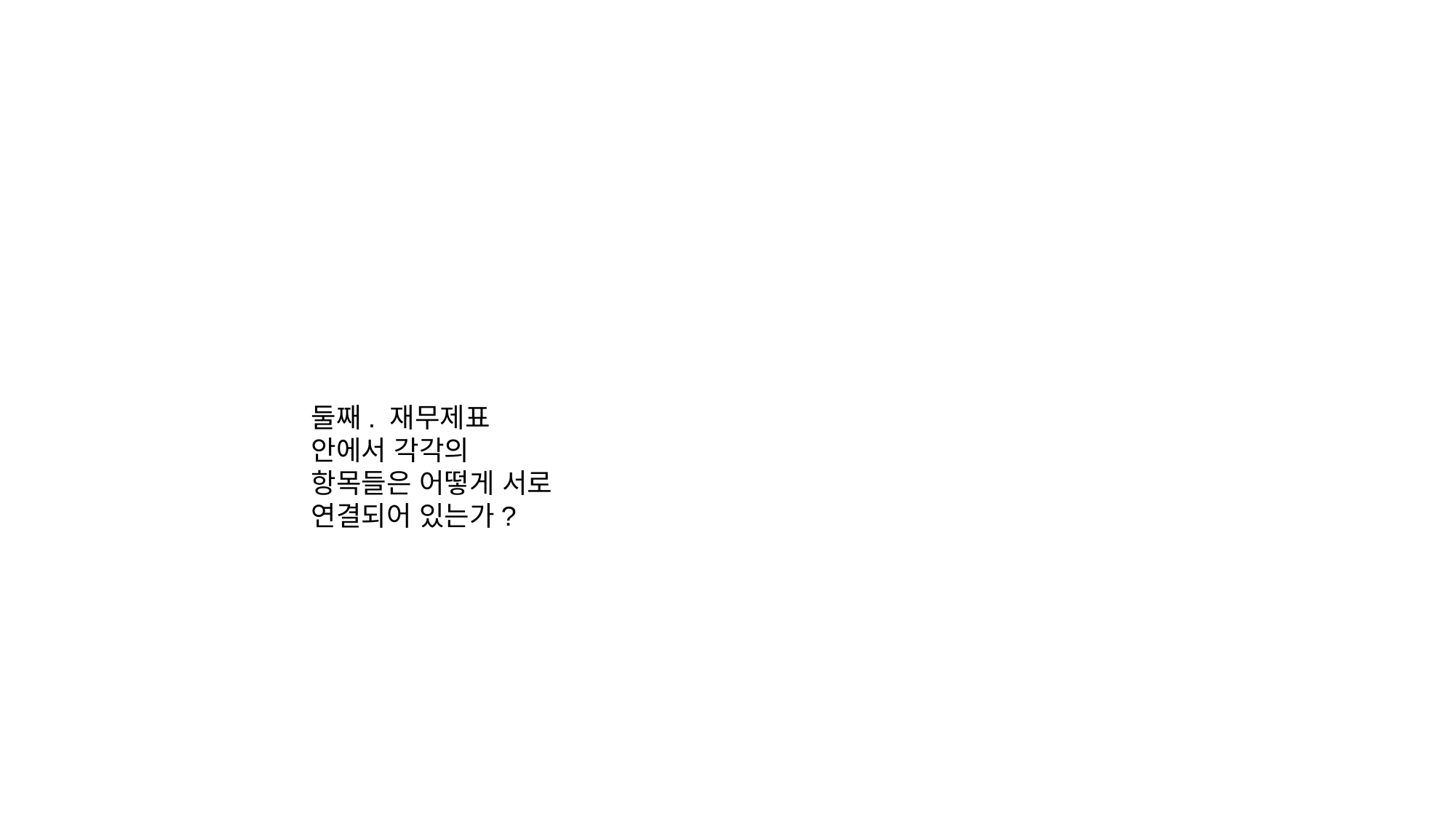

둘째. 재무제표 안에서 각각의 항목들은 어떻게 서로 연결되어 있는가?